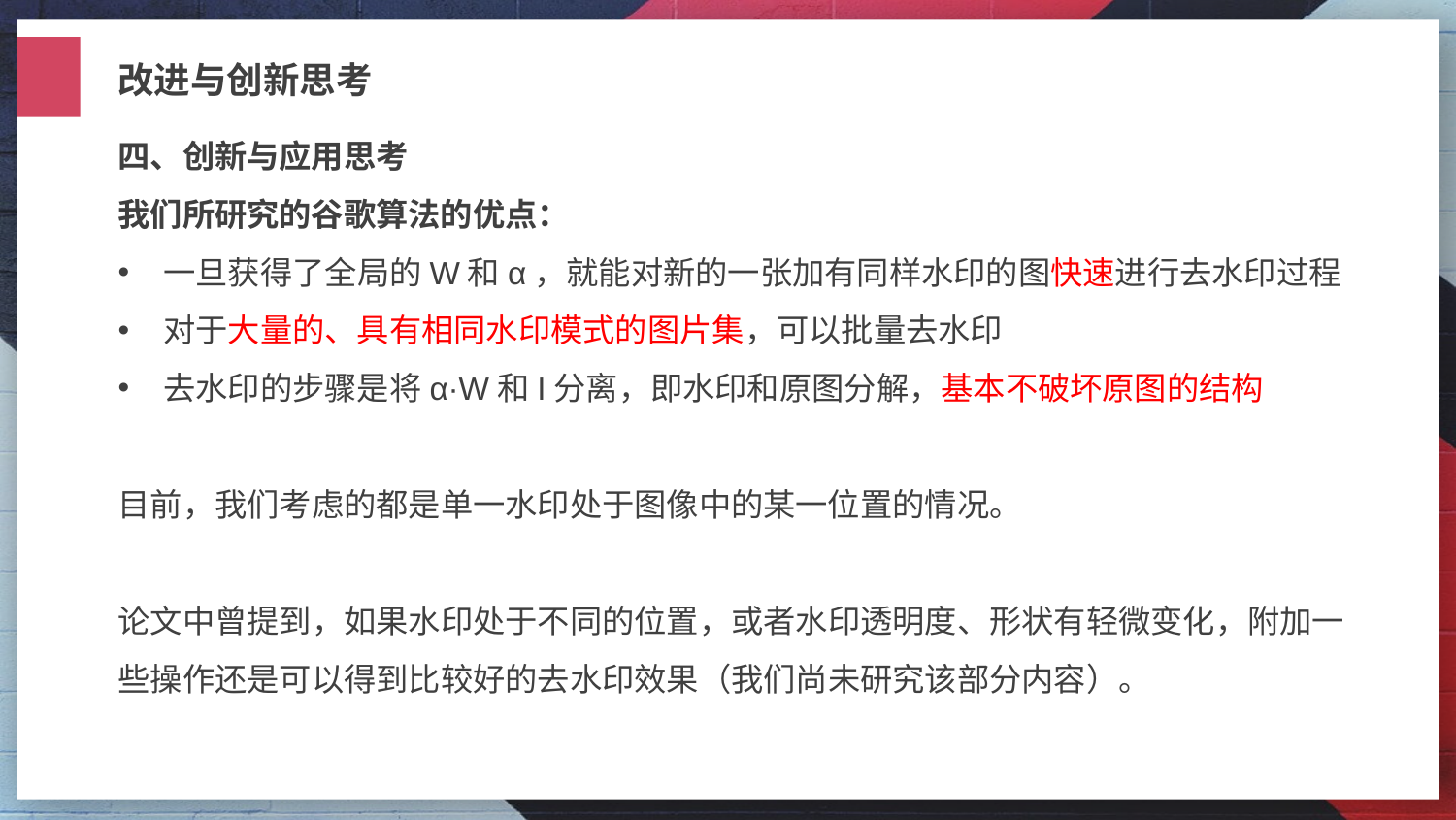

改进与创新思考
四、创新与应用思考
我们所研究的谷歌算法的优点：
一旦获得了全局的W和α，就能对新的一张加有同样水印的图快速进行去水印过程
对于大量的、具有相同水印模式的图片集，可以批量去水印
去水印的步骤是将α·W和I分离，即水印和原图分解，基本不破坏原图的结构

目前，我们考虑的都是单一水印处于图像中的某一位置的情况。

论文中曾提到，如果水印处于不同的位置，或者水印透明度、形状有轻微变化，附加一些操作还是可以得到比较好的去水印效果（我们尚未研究该部分内容）。